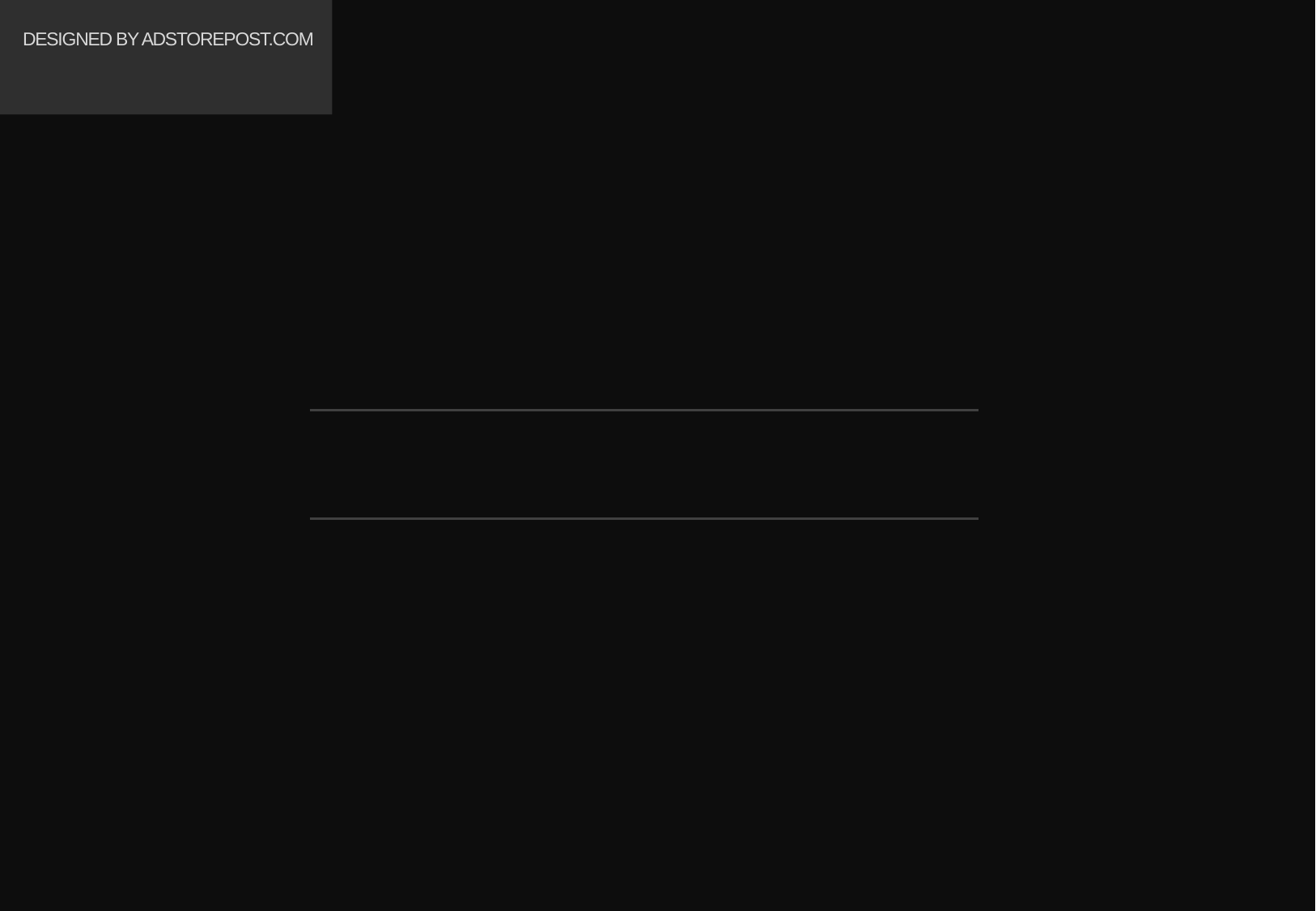

# DESIGNED BY ADSTOREPOST.COM
기능 구현을 위해 사용한 기술들